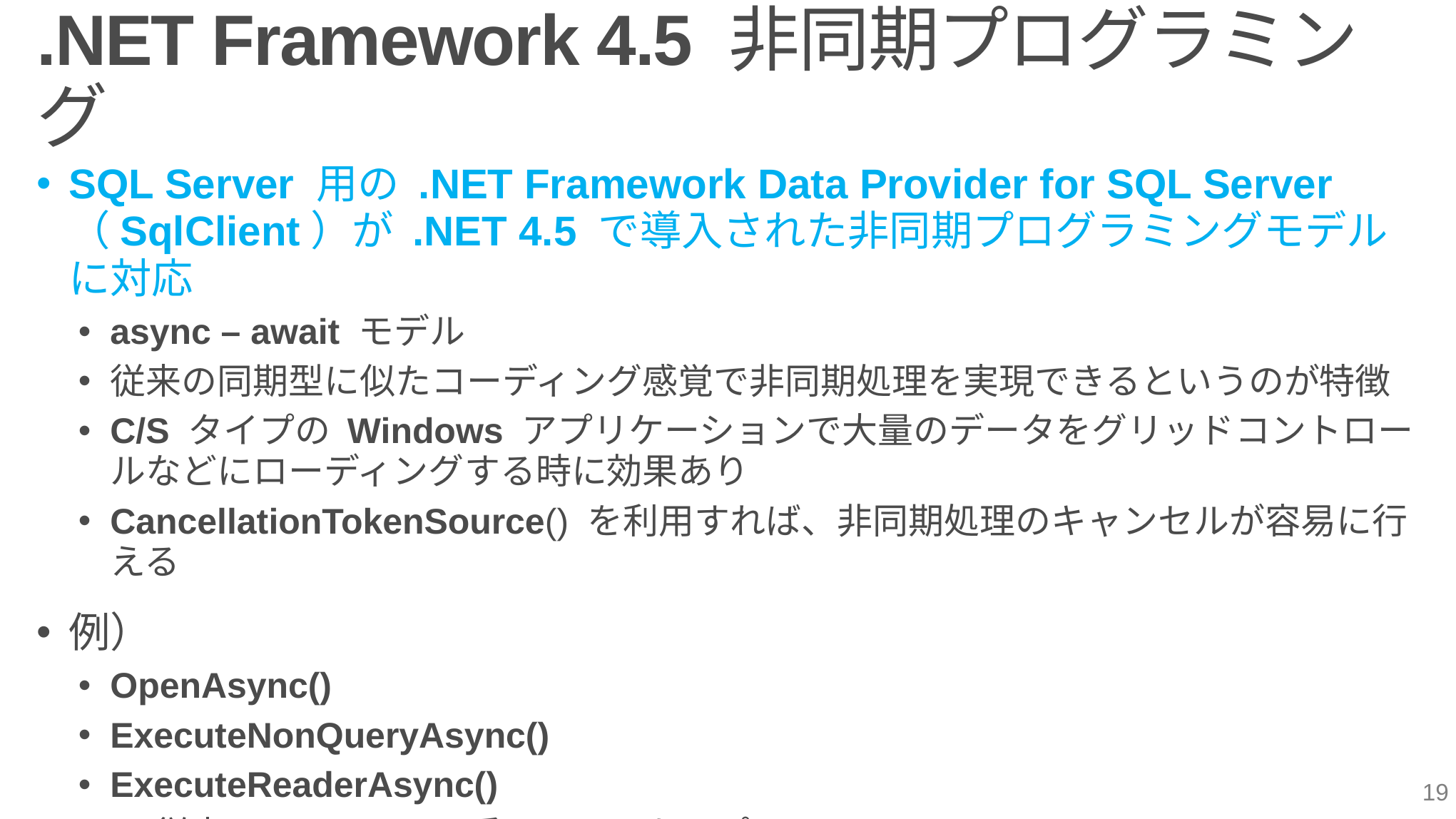

# .NET Framework 4.5 非同期プログラミング
SQL Server 用の .NET Framework Data Provider for SQL Server（SqlClient）が .NET 4.5 で導入された非同期プログラミングモデルに対応
async – await モデル
従来の同期型に似たコーディング感覚で非同期処理を実現できるというのが特徴
C/S タイプの Windows アプリケーションで大量のデータをグリッドコントロールなどにローディングする時に効果あり
CancellationTokenSource() を利用すれば、非同期処理のキャンセルが容易に行える
例）
OpenAsync()
ExecuteNonQueryAsync()
ExecuteReaderAsync()
   ※ 従来の BeignXXX 系メソッドもサポート

19